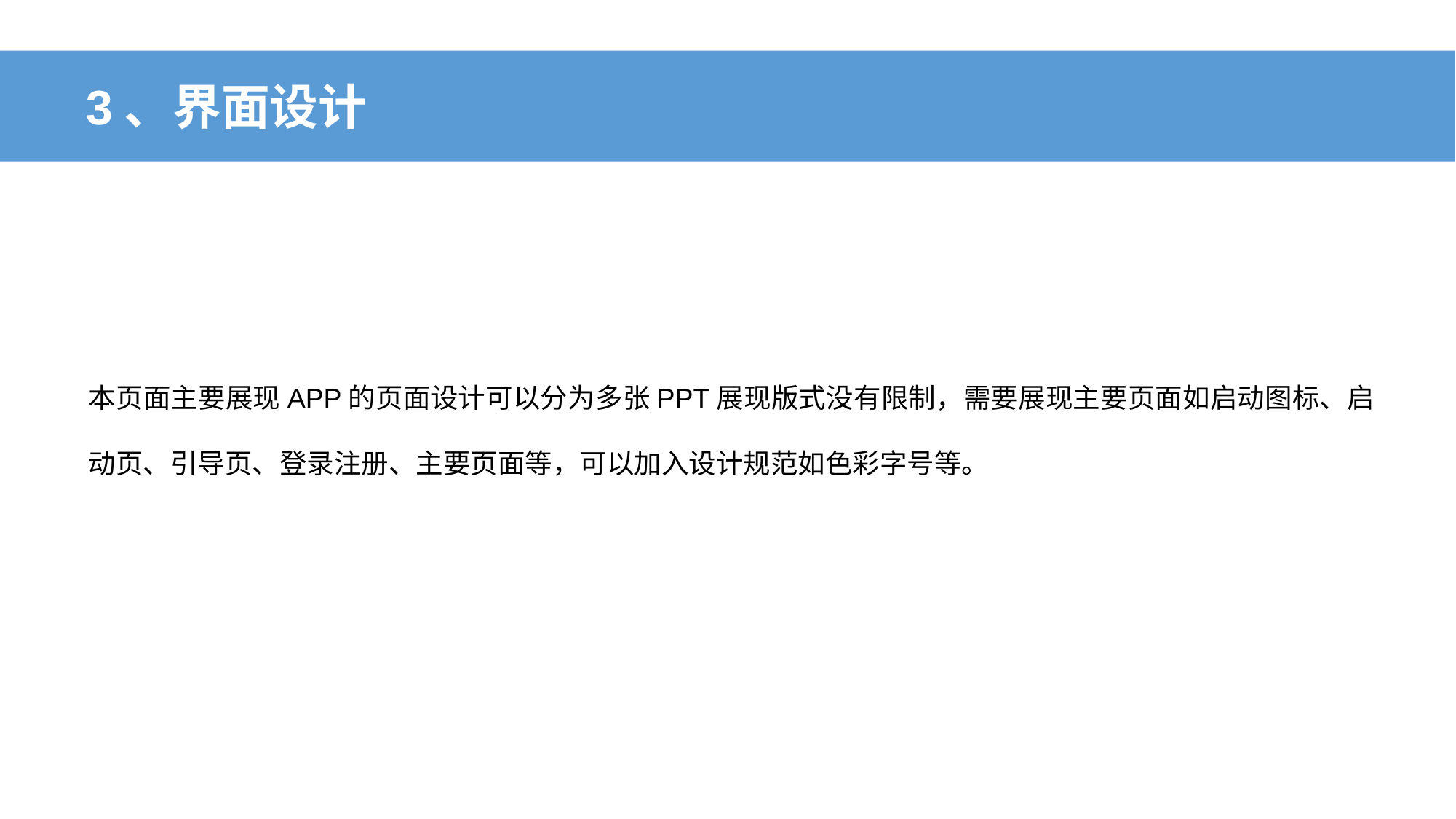

3、界面设计
本页面主要展现APP的页面设计可以分为多张PPT展现版式没有限制，需要展现主要页面如启动图标、启动页、引导页、登录注册、主要页面等，可以加入设计规范如色彩字号等。